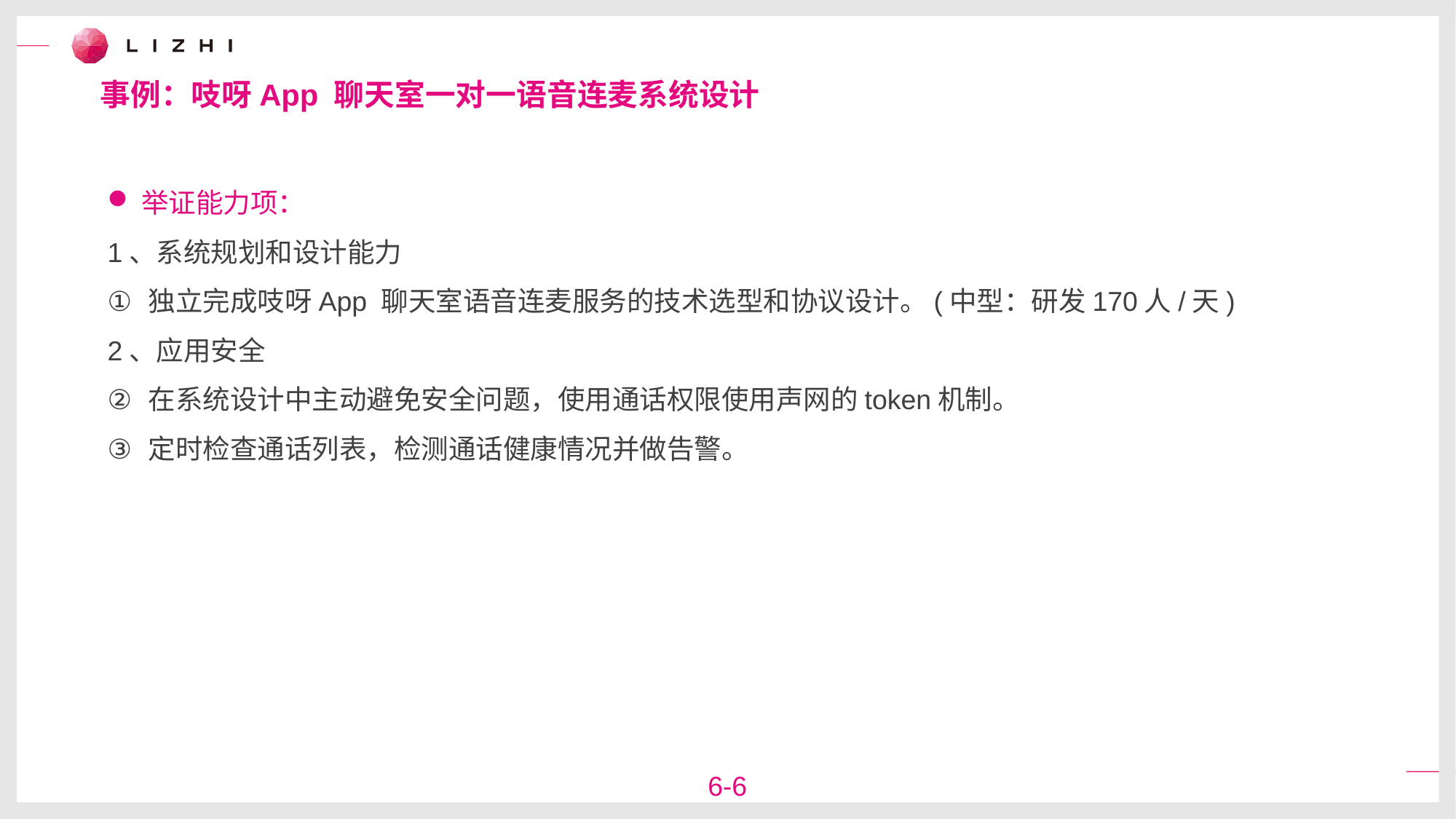

事例：吱呀App 聊天室一对一语音连麦系统设计
举证能力项：
1、系统规划和设计能力
独立完成吱呀App 聊天室语音连麦服务的技术选型和协议设计。(中型：研发170人/天)
2、应用安全
在系统设计中主动避免安全问题，使用通话权限使用声网的token机制。
定时检查通话列表，检测通话健康情况并做告警。
6-6